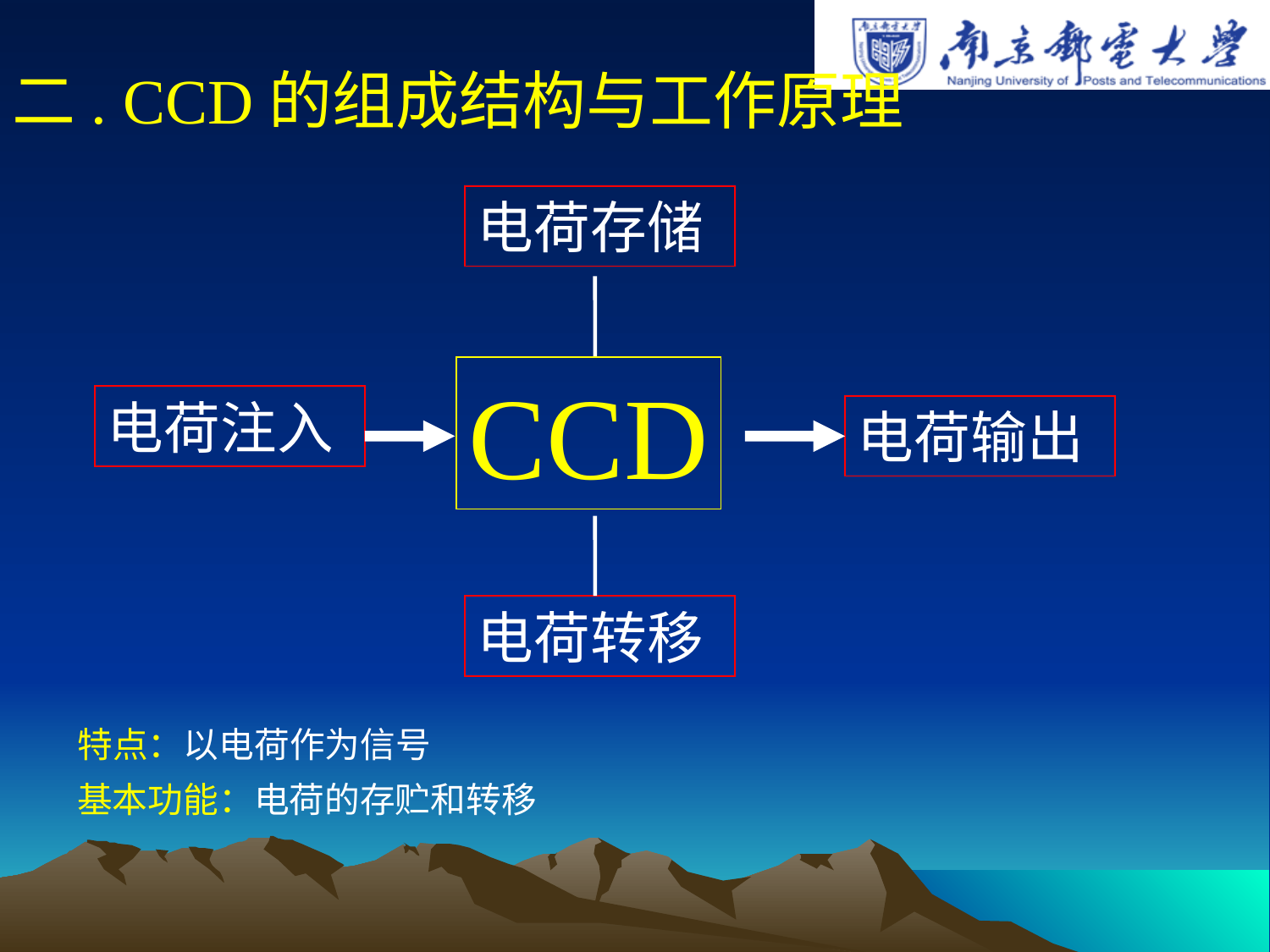

二. CCD的组成结构与工作原理
电荷存储

CCD
电荷注入
电荷输出

电荷转移
特点：以电荷作为信号
基本功能：电荷的存贮和转移